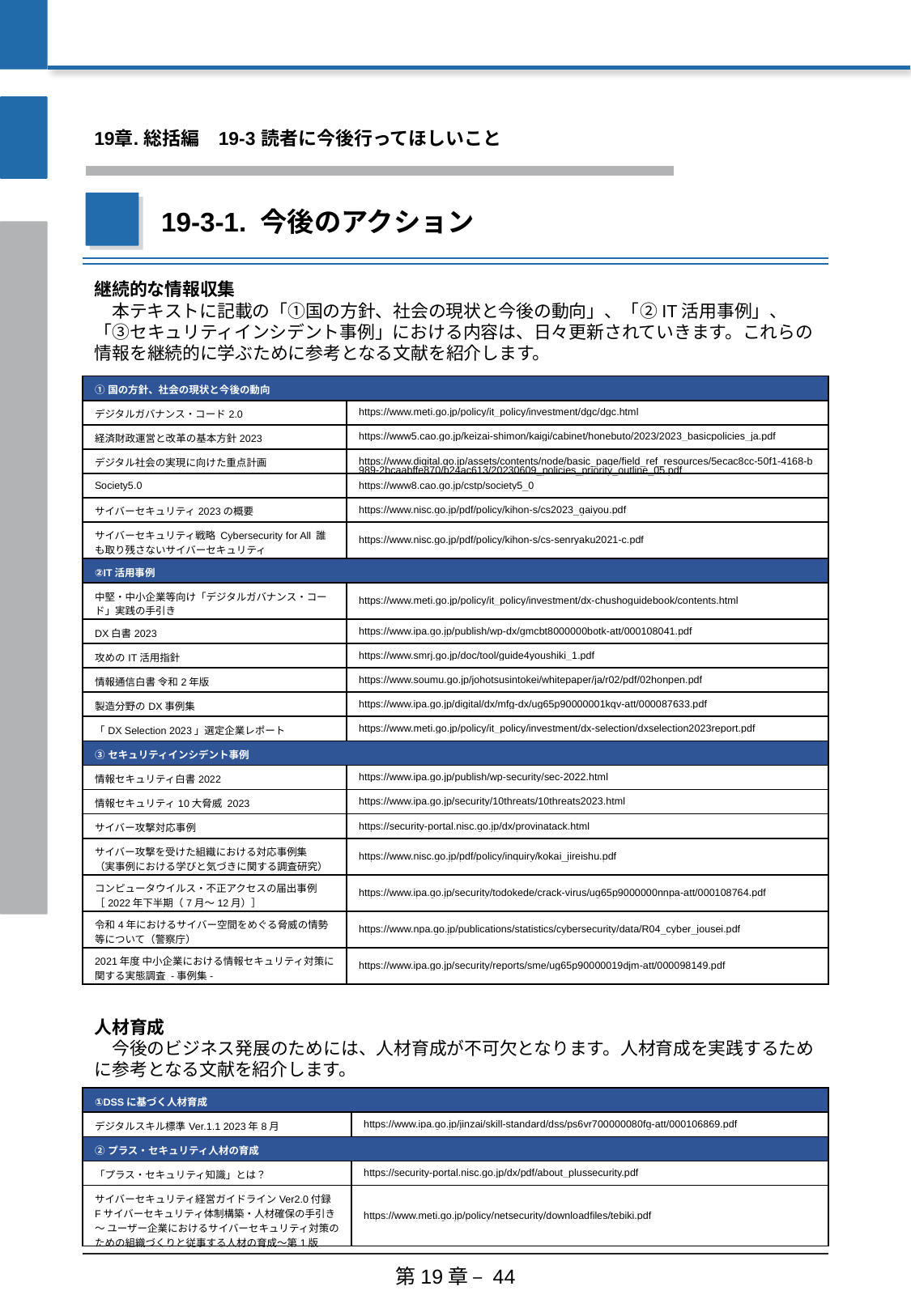

19章. 総括編
　19-3 読者に今後行ってほしいこと
19-3-1. 今後のアクション
継続的な情報収集
　本テキストに記載の「①国の方針、社会の現状と今後の動向」、「②IT活用事例」、「③セキュリティインシデント事例」における内容は、日々更新されていきます。これらの情報を継続的に学ぶために参考となる文献を紹介します。
| ①国の方針、社会の現状と今後の動向 |  |
| --- | --- |
| デジタルガバナンス・コード2.0 | https://www.meti.go.jp/policy/it\_policy/investment/dgc/dgc.html |
| 経済財政運営と改革の基本方針2023 | https://www5.cao.go.jp/keizai-shimon/kaigi/cabinet/honebuto/2023/2023\_basicpolicies\_ja.pdf |
| デジタル社会の実現に向けた重点計画 | https://www.digital.go.jp/assets/contents/node/basic\_page/field\_ref\_resources/5ecac8cc-50f1-4168-b989-2bcaabffe870/b24ac613/20230609\_policies\_priority\_outline\_05.pdf |
| Society5.0 | https://www8.cao.go.jp/cstp/society5\_0 |
| サイバーセキュリティ2023の概要 | https://www.nisc.go.jp/pdf/policy/kihon-s/cs2023\_gaiyou.pdf |
| サイバーセキュリティ戦略 Cybersecurity for All 誰も取り残さないサイバーセキュリティ | https://www.nisc.go.jp/pdf/policy/kihon-s/cs-senryaku2021-c.pdf |
| ②IT活用事例 |  |
| 中堅・中小企業等向け「デジタルガバナンス・コード」実践の手引き | https://www.meti.go.jp/policy/it\_policy/investment/dx-chushoguidebook/contents.html |
| DX白書2023 | https://www.ipa.go.jp/publish/wp-dx/gmcbt8000000botk-att/000108041.pdf |
| 攻めのIT活用指針 | https://www.smrj.go.jp/doc/tool/guide4youshiki\_1.pdf |
| 情報通信白書 令和2年版 | https://www.soumu.go.jp/johotsusintokei/whitepaper/ja/r02/pdf/02honpen.pdf |
| 製造分野のDX事例集 | https://www.ipa.go.jp/digital/dx/mfg-dx/ug65p90000001kqv-att/000087633.pdf |
| 「DX Selection 2023」選定企業レポート | https://www.meti.go.jp/policy/it\_policy/investment/dx-selection/dxselection2023report.pdf |
| ③セキュリティインシデント事例 |  |
| 情報セキュリティ白書2022 | https://www.ipa.go.jp/publish/wp-security/sec-2022.html |
| 情報セキュリティ10大脅威 2023 | https://www.ipa.go.jp/security/10threats/10threats2023.html |
| サイバー攻撃対応事例 | https://security-portal.nisc.go.jp/dx/provinatack.html |
| サイバー攻撃を受けた組織における対応事例集 （実事例における学びと気づきに関する調査研究） | https://www.nisc.go.jp/pdf/policy/inquiry/kokai\_jireishu.pdf |
| コンピュータウイルス・不正アクセスの届出事例 ［2022年下半期（7月～12月）］ | https://www.ipa.go.jp/security/todokede/crack-virus/ug65p9000000nnpa-att/000108764.pdf |
| 令和4年におけるサイバー空間をめぐる脅威の情勢等について（警察庁） | https://www.npa.go.jp/publications/statistics/cybersecurity/data/R04\_cyber\_jousei.pdf |
| 2021年度 中小企業における情報セキュリティ対策に関する実態調査 -事例集- | https://www.ipa.go.jp/security/reports/sme/ug65p90000019djm-att/000098149.pdf |
人材育成
　今後のビジネス発展のためには、人材育成が不可欠となります。人材育成を実践するために参考となる文献を紹介します。
| ①DSSに基づく人材育成 |  |
| --- | --- |
| デジタルスキル標準Ver.1.1 2023年8月 | https://www.ipa.go.jp/jinzai/skill-standard/dss/ps6vr700000080fg-att/000106869.pdf |
| ②プラス・セキュリティ人材の育成 |  |
| 「プラス・セキュリティ知識」とは？ | https://security-portal.nisc.go.jp/dx/pdf/about\_plussecurity.pdf |
| サイバーセキュリティ経営ガイドラインVer2.0付録Fサイバーセキュリティ体制構築・人材確保の手引き～ ユーザー企業におけるサイバーセキュリティ対策のための組織づくりと従事する人材の育成～第1版 | https://www.meti.go.jp/policy/netsecurity/downloadfiles/tebiki.pdf |
第19章 – 44